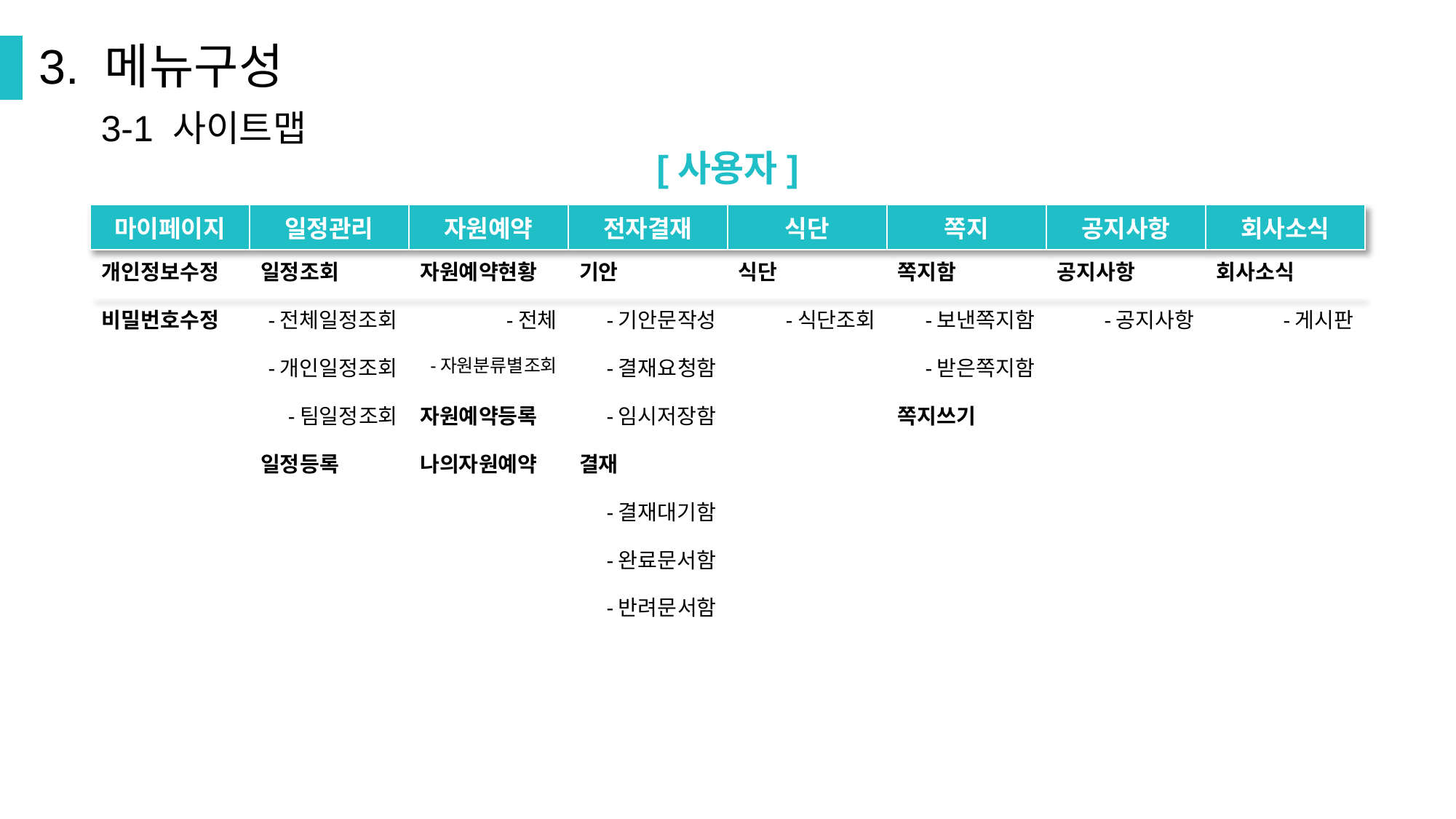

3. 메뉴구성

3-1 사이트맵
[사용자]
| 마이페이지 | 일정관리 | 자원예약 | 전자결재 | 식단 | 쪽지 | 공지사항 | 회사소식 |
| --- | --- | --- | --- | --- | --- | --- | --- |
| 개인정보수정 | 일정조회 | 자원예약현황 | 기안 | 식단 | 쪽지함 | 공지사항 | 회사소식 |
| 비밀번호수정 | -전체일정조회 | -전체 | -기안문작성 | -식단조회 | -보낸쪽지함 | -공지사항 | -게시판 |
|  | -개인일정조회 | -자원분류별조회 | -결재요청함 |  | -받은쪽지함 |  |  |
|  | -팀일정조회 | 자원예약등록 | -임시저장함 |  | 쪽지쓰기 |  |  |
|  | 일정등록 | 나의자원예약 | 결재 |  |  |  |  |
|  |  |  | -결재대기함 |  |  |  |  |
|  |  |  | -완료문서함 |  |  |  |  |
|  |  |  | -반려문서함 |  |  |  |  |
|  |  |  |  |  |  |  |  |